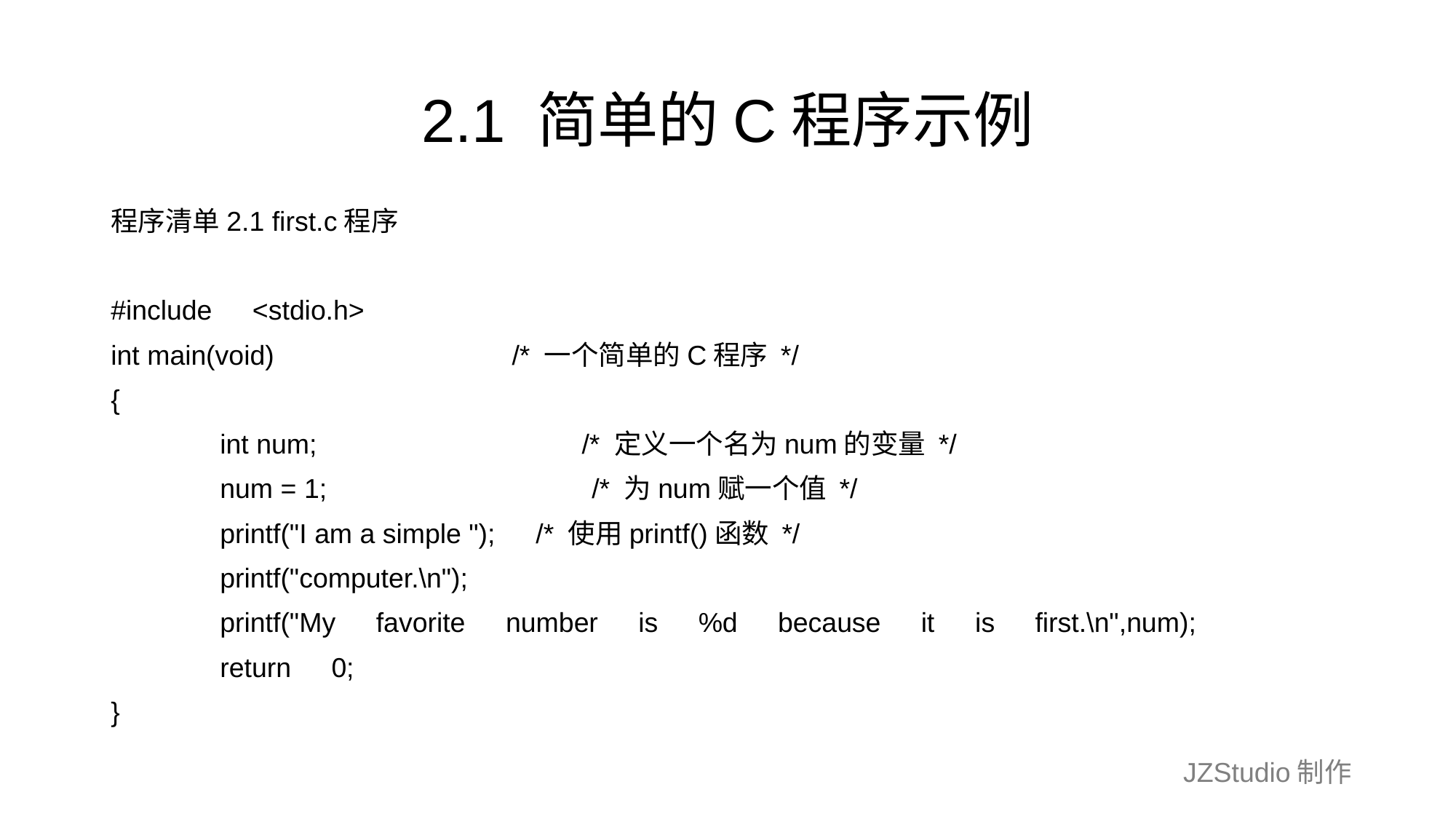

# 2.1 简单的C程序示例
程序清单2.1 first.c程序

#include　<stdio.h>
int main(void)　　　　　　　　 /* 一个简单的C程序 */
{
	int num;　　　　　　　　　 /* 定义一个名为num的变量 */
	num = 1;　　　　　　　　　 /* 为num赋一个值 */
	printf("I am a simple ");　/* 使用printf()函数 */
	printf("computer.\n");
	printf("My　favorite　number　is　%d　because　it　is　first.\n",num);
	return　0;
}